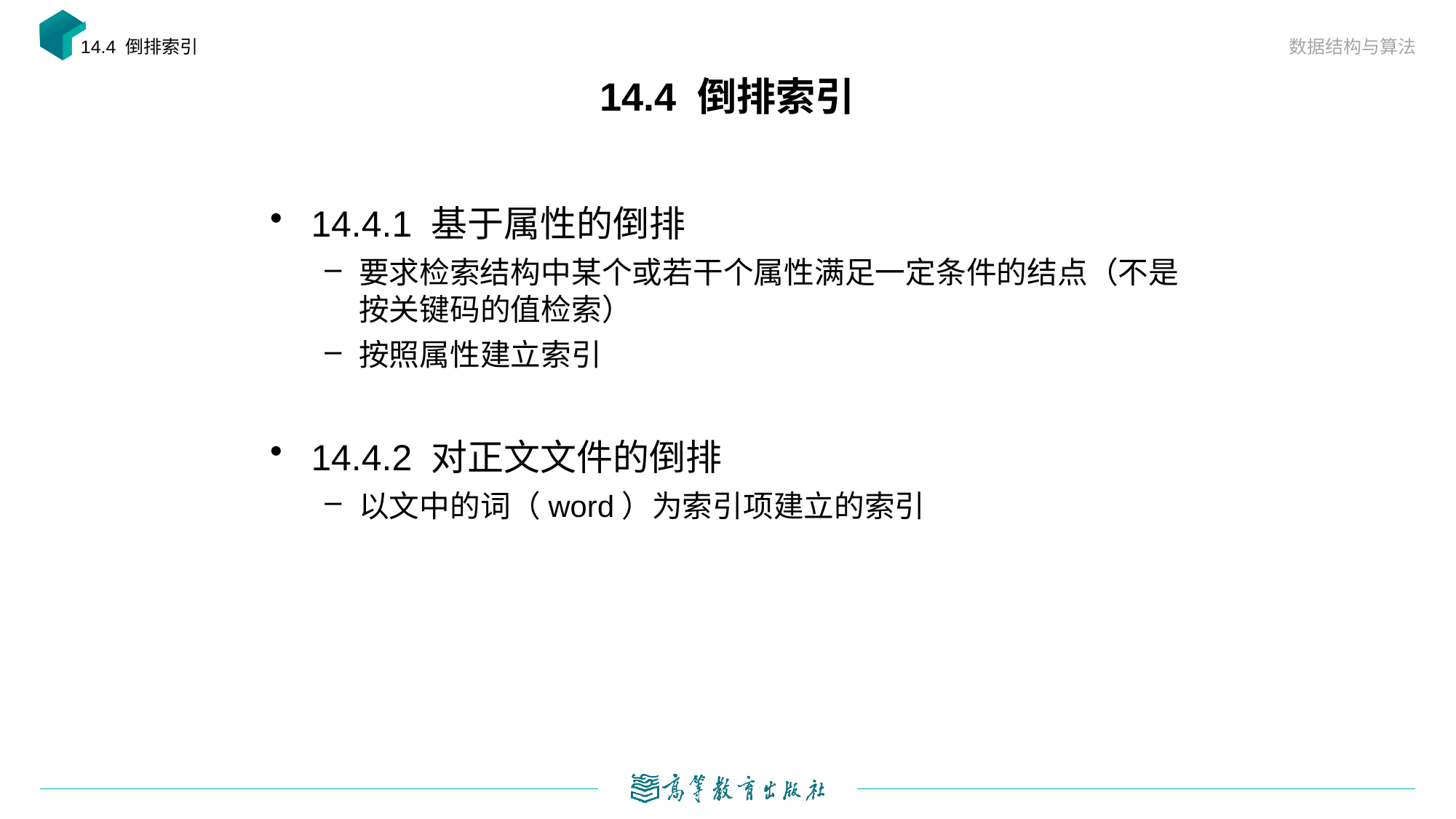

数据结构与算法
14.4 倒排索引
# 14.4 倒排索引
14.4.1 基于属性的倒排
要求检索结构中某个或若干个属性满足一定条件的结点（不是按关键码的值检索）
按照属性建立索引

14.4.2 对正文文件的倒排
以文中的词（word）为索引项建立的索引